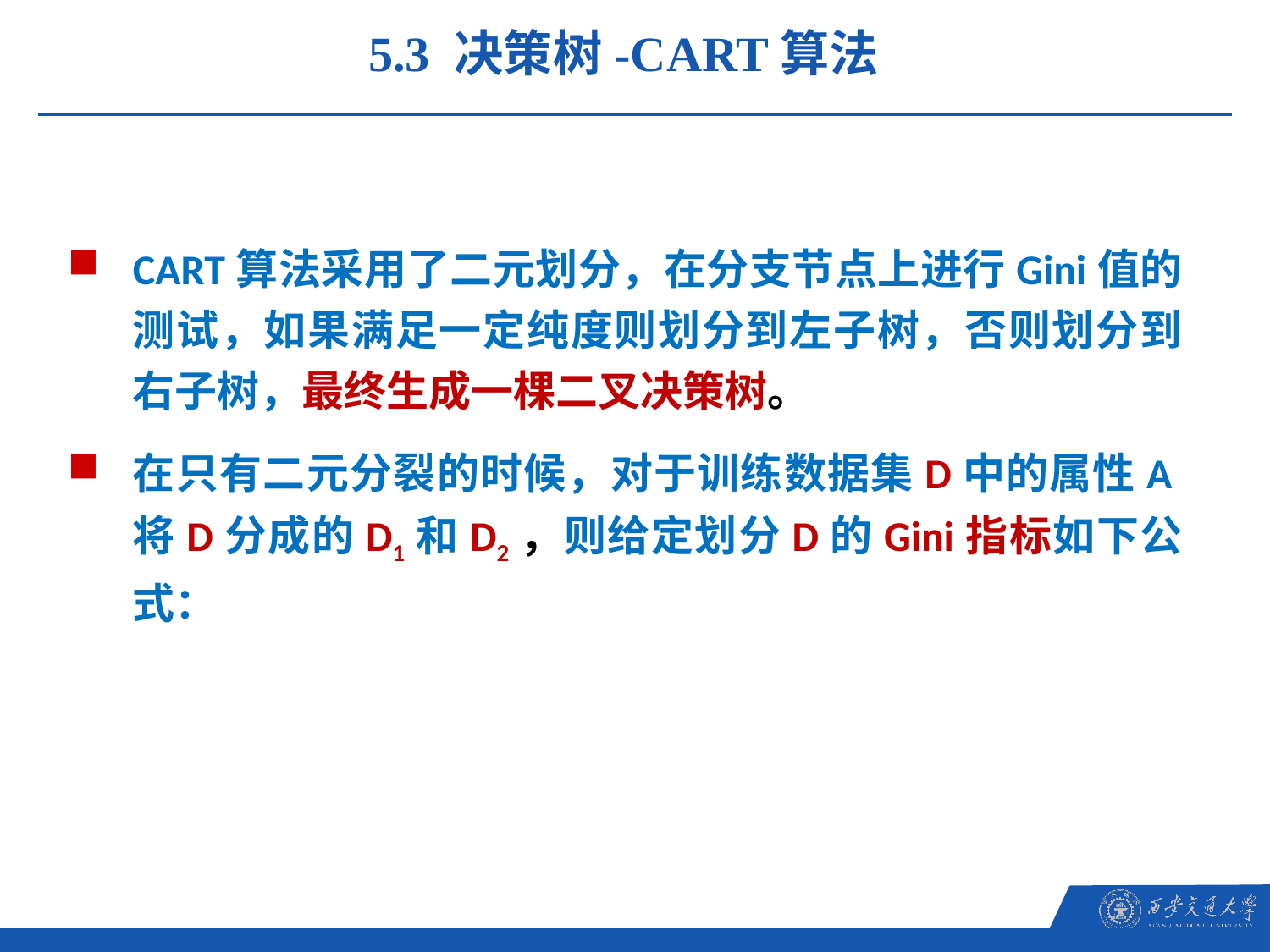

5.3 决策树-CART算法

CART算法采用了二元划分，在分支节点上进行Gini值的测试，如果满足一定纯度则划分到左子树，否则划分到右子树，最终生成一棵二叉决策树。
在只有二元分裂的时候，对于训练数据集D中的属性A将D分成的D1和D2，则给定划分D的Gini指标如下公式：